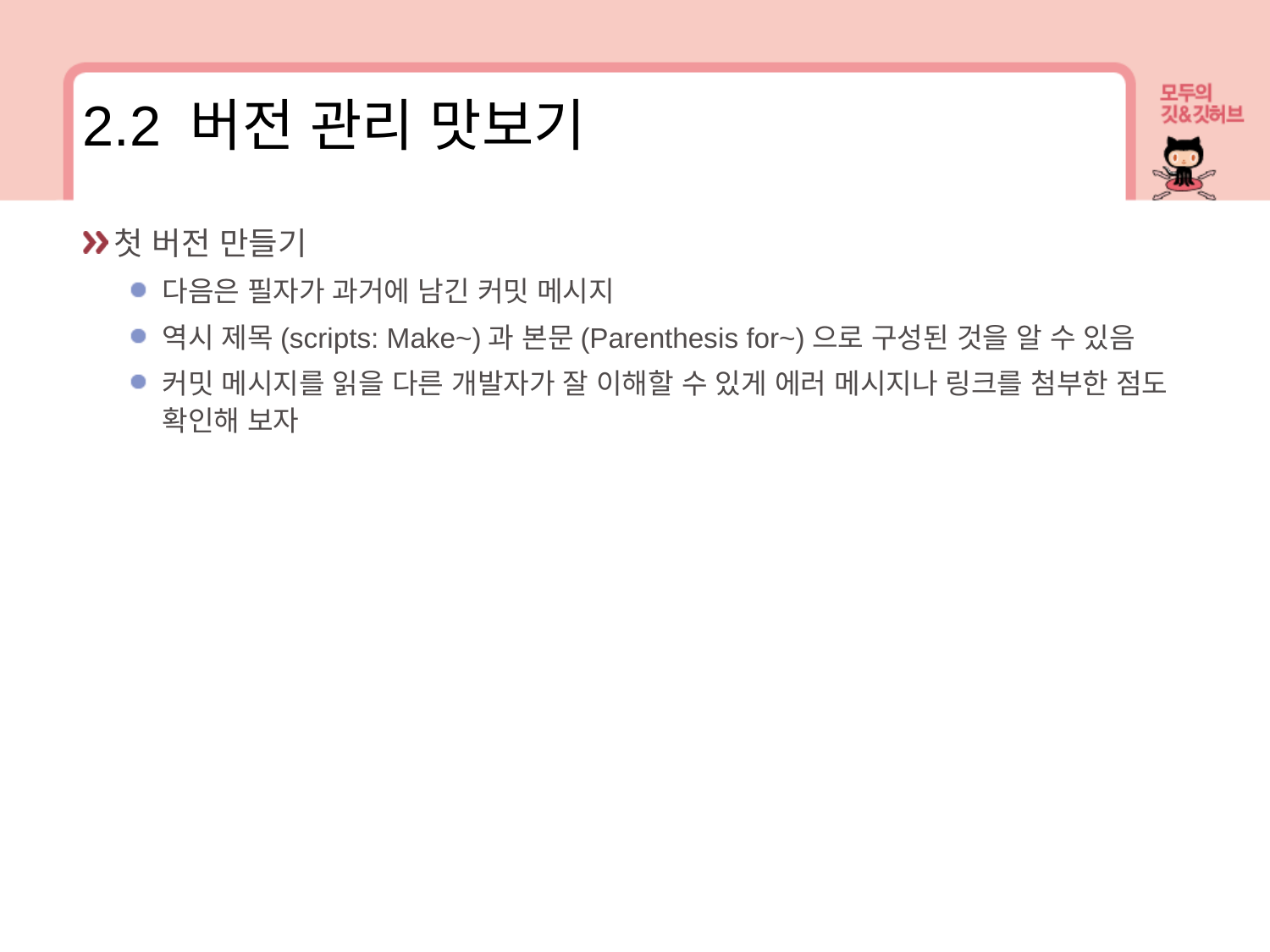

2.2 버전 관리 맛보기
첫 버전 만들기
다음은 필자가 과거에 남긴 커밋 메시지
역시 제목(scripts: Make~)과 본문(Parenthesis for~)으로 구성된 것을 알 수 있음
커밋 메시지를 읽을 다른 개발자가 잘 이해할 수 있게 에러 메시지나 링크를 첨부한 점도 확인해 보자